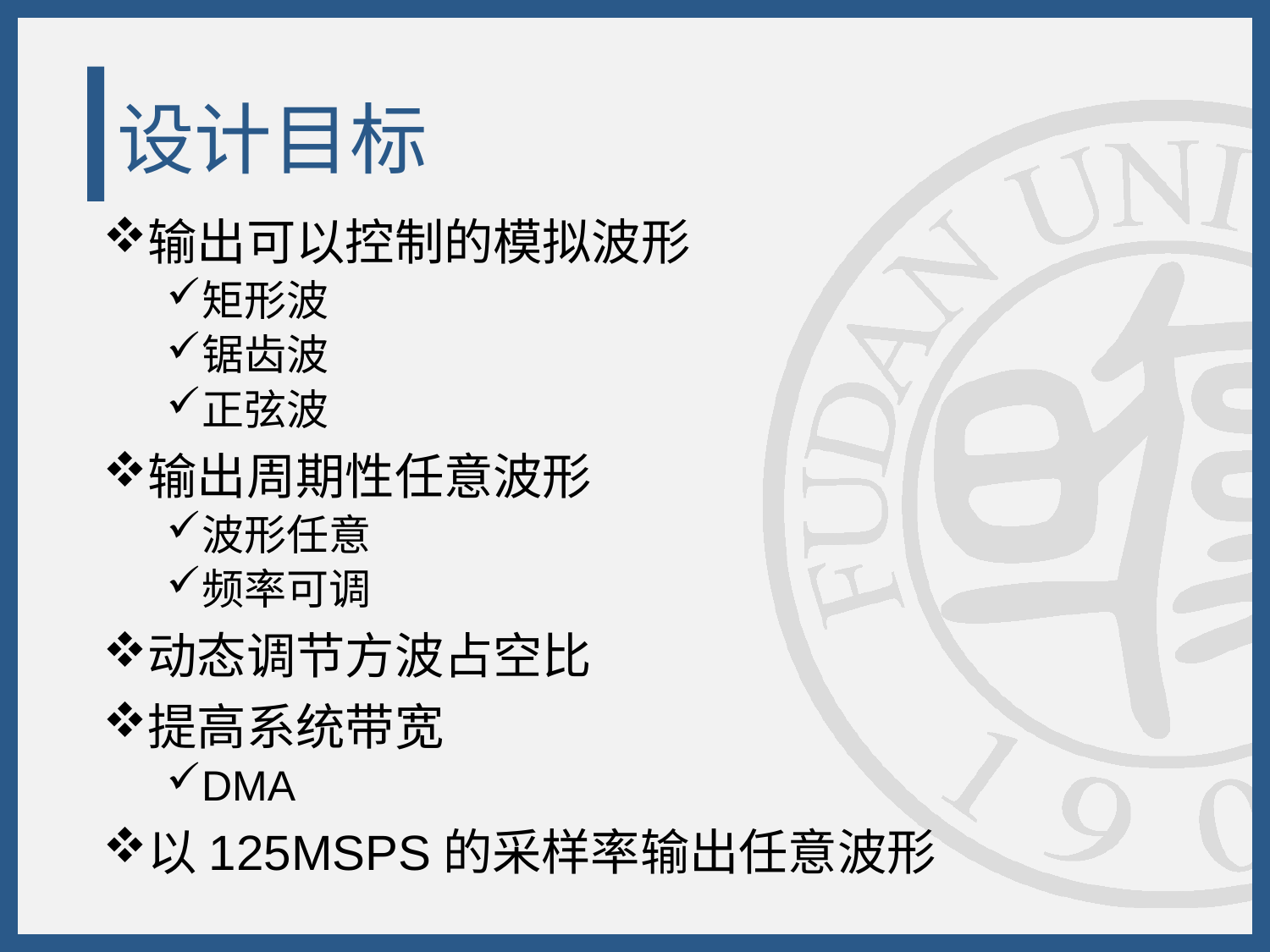

# 设计目标
输出可以控制的模拟波形
矩形波
锯齿波
正弦波
输出周期性任意波形
波形任意
频率可调
动态调节方波占空比
提高系统带宽
DMA
以125MSPS的采样率输出任意波形